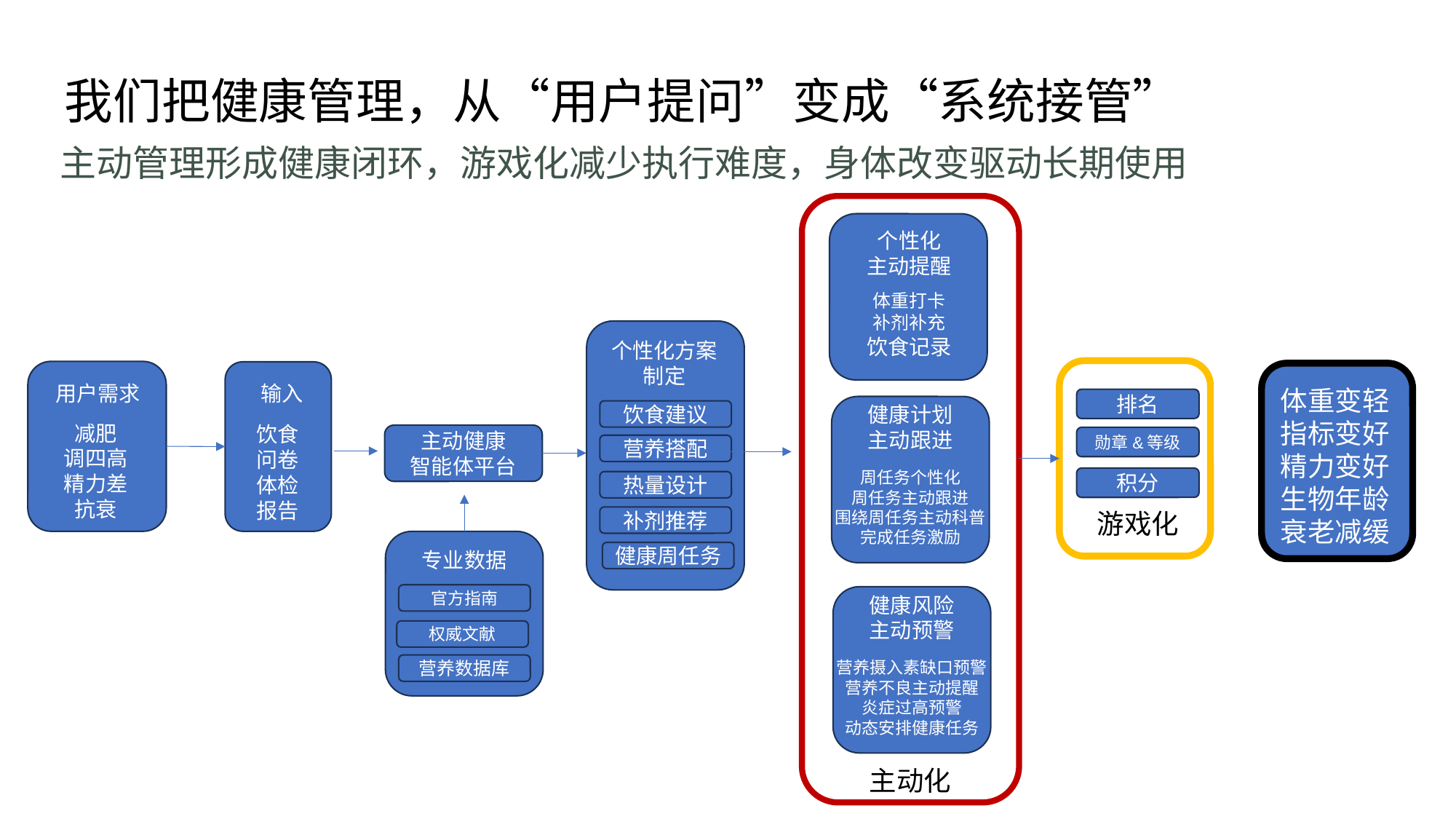

我们把健康管理，从“用户提问”变成“系统接管”
主动管理形成健康闭环，游戏化减少执行难度，身体改变驱动长期使用

个性化
主动提醒

体重打卡
补剂补充
饮食记录
健康计划
主动跟进

周任务个性化
周任务主动跟进
围绕周任务主动科普
完成任务激励

健康风险
主动预警

营养摄入素缺口预警
营养不良主动提醒
炎症过高预警
动态安排健康任务

个性化方案
制定
饮食建议
营养搭配
热量设计
补剂推荐
健康周任务

用户需求
减肥
调四高
精力差
抗衰

输入
饮食
问卷
体检报告

体重变轻
指标变好
精力变好
生物年龄衰老减缓
排名
主动健康
智能体平台
勋章&等级
积分
游戏化

专业数据
专业数据库
官方指南
权威文献
营养数据库
主动化